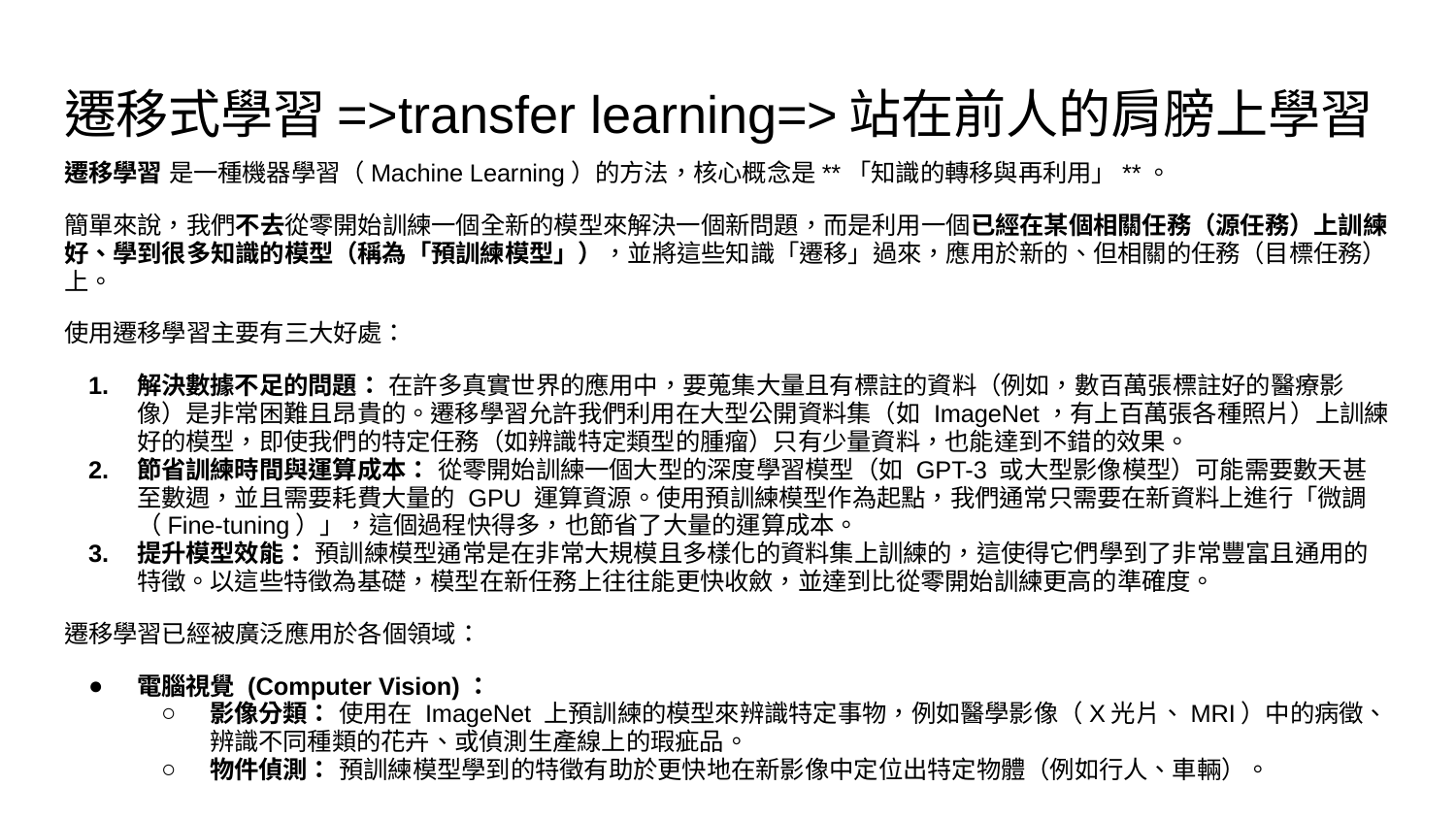

# 遷移式學習=>transfer learning=>站在前人的肩膀上學習
遷移學習 是一種機器學習（Machine Learning）的方法，核心概念是**「知識的轉移與再利用」**。
簡單來說，我們不去從零開始訓練一個全新的模型來解決一個新問題，而是利用一個已經在某個相關任務（源任務）上訓練好、學到很多知識的模型（稱為「預訓練模型」），並將這些知識「遷移」過來，應用於新的、但相關的任務（目標任務）上。
使用遷移學習主要有三大好處：
解決數據不足的問題： 在許多真實世界的應用中，要蒐集大量且有標註的資料（例如，數百萬張標註好的醫療影像）是非常困難且昂貴的。遷移學習允許我們利用在大型公開資料集（如 ImageNet，有上百萬張各種照片）上訓練好的模型，即使我們的特定任務（如辨識特定類型的腫瘤）只有少量資料，也能達到不錯的效果。
節省訓練時間與運算成本： 從零開始訓練一個大型的深度學習模型（如 GPT-3 或大型影像模型）可能需要數天甚至數週，並且需要耗費大量的 GPU 運算資源。使用預訓練模型作為起點，我們通常只需要在新資料上進行「微調（Fine-tuning）」，這個過程快得多，也節省了大量的運算成本。
提升模型效能： 預訓練模型通常是在非常大規模且多樣化的資料集上訓練的，這使得它們學到了非常豐富且通用的特徵。以這些特徵為基礎，模型在新任務上往往能更快收斂，並達到比從零開始訓練更高的準確度。
遷移學習已經被廣泛應用於各個領域：
電腦視覺 (Computer Vision)：
影像分類： 使用在 ImageNet 上預訓練的模型來辨識特定事物，例如醫學影像（X光片、MRI）中的病徵、辨識不同種類的花卉、或偵測生產線上的瑕疵品。
物件偵測： 預訓練模型學到的特徵有助於更快地在新影像中定位出特定物體（例如行人、車輛）。